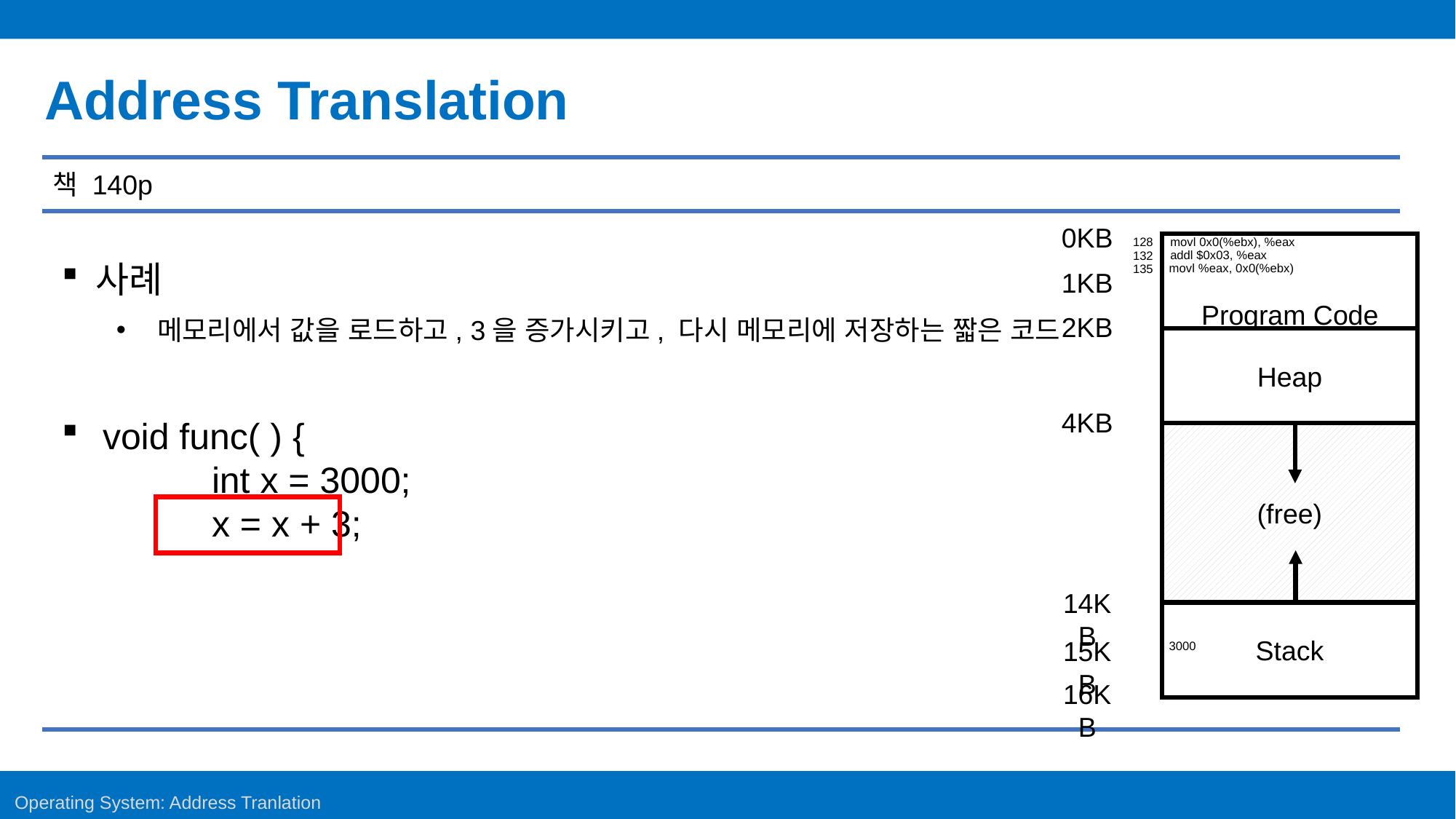

Address Translation
책 140p
0KB
movl 0x0(%ebx), %eax
128

Program Code
addl $0x03, %eax
132
movl %eax, 0x0(%ebx)
135
1KB
2KB
Heap
4KB
(free)
14KB
Stack
15KB
3000
16KB
사례
메모리에서 값을 로드하고, 3을 증가시키고, 다시 메모리에 저장하는 짧은 코드

void func( ) {
	int x = 3000;
	x = x + 3;

5
Operating System: Address Tranlation